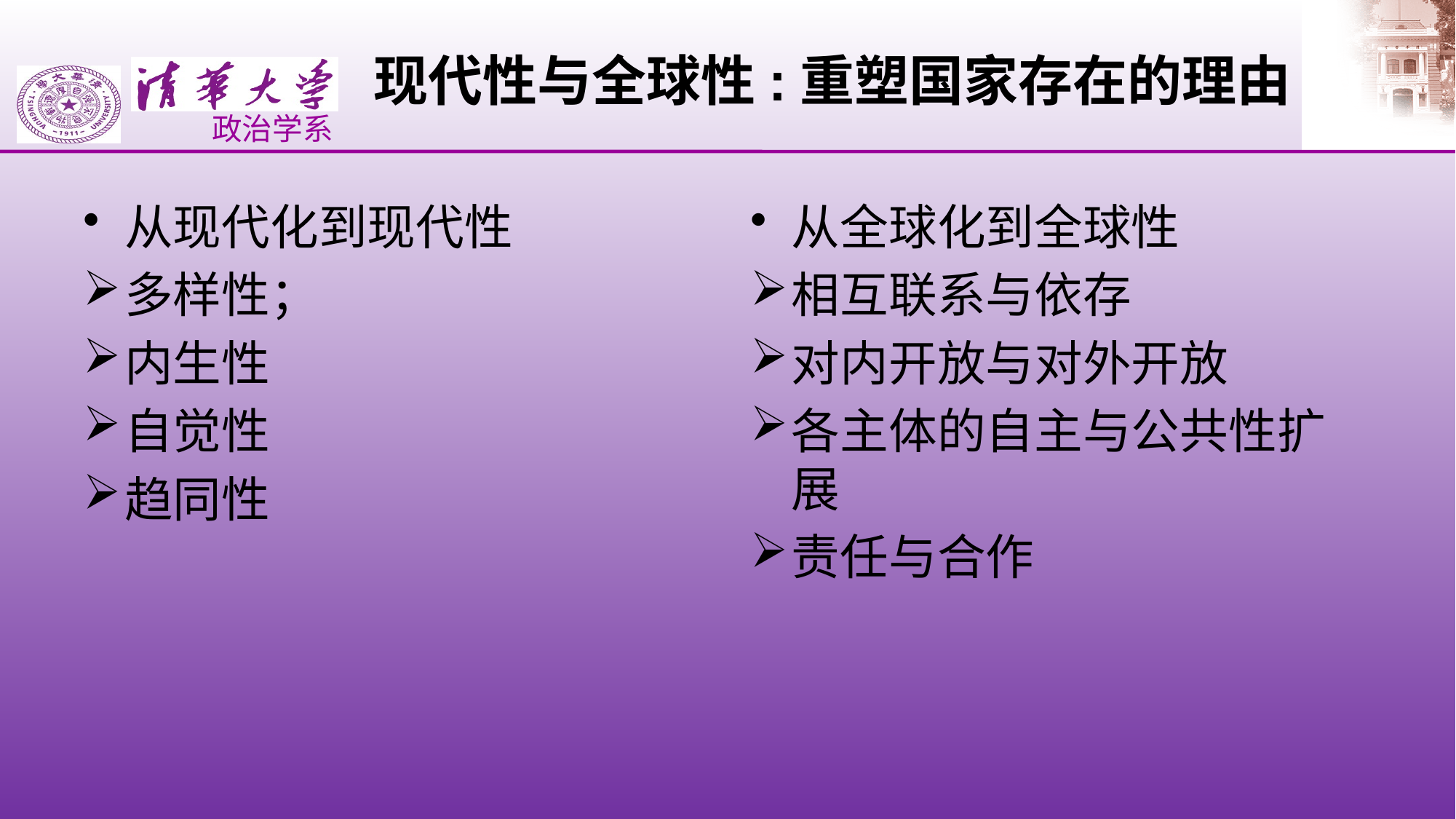

# 现代性与全球性:重塑国家存在的理由
从现代化到现代性
多样性；
内生性
自觉性
趋同性
从全球化到全球性
相互联系与依存
对内开放与对外开放
各主体的自主与公共性扩展
责任与合作